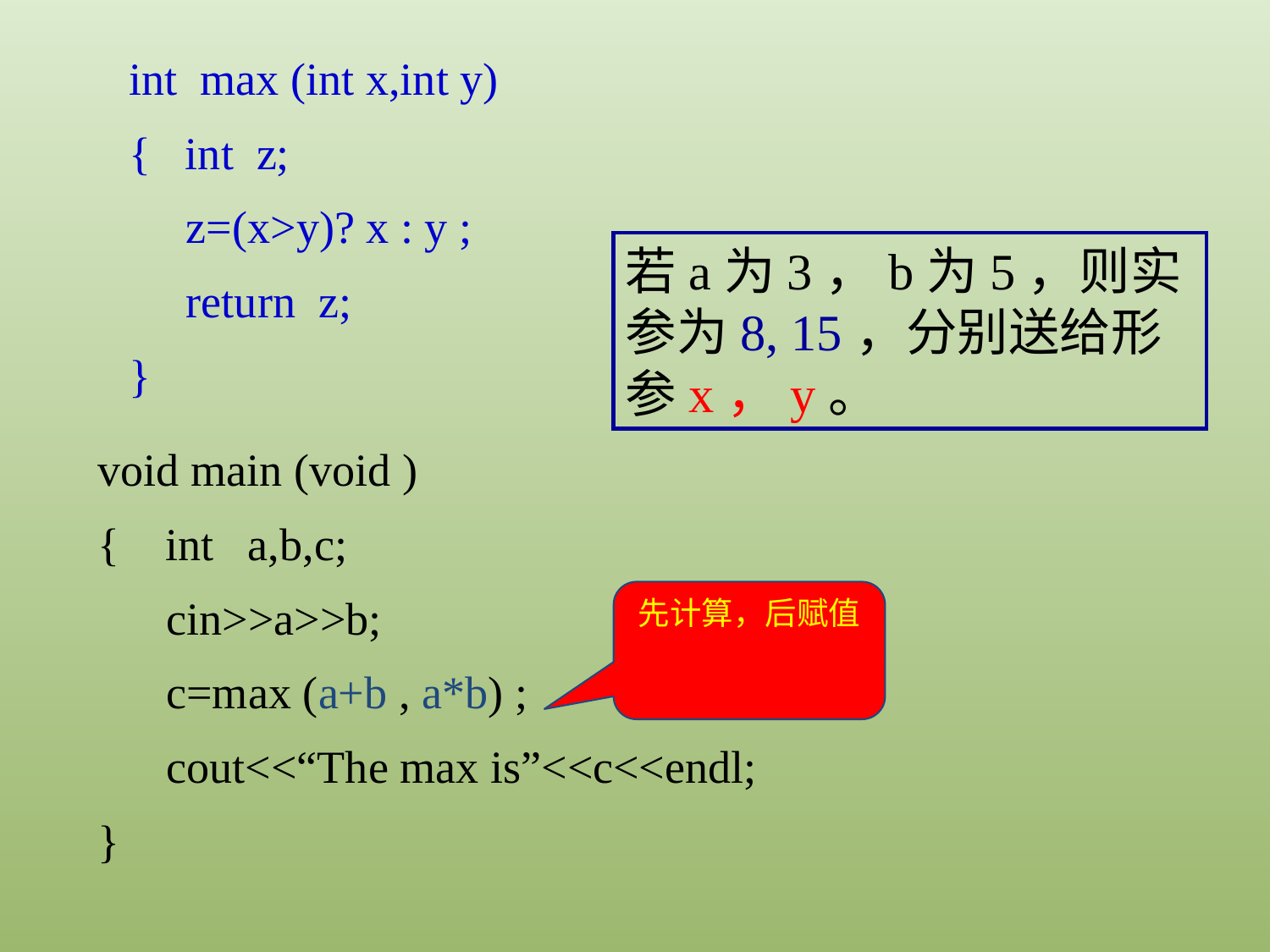

int  max (int x,int y)
{   int  z;
     z=(x>y)? x : y ;
     return  z;
}
若a为3，b为5，则实参为8, 15，分别送给形参x，y。
void main (void )
{    int   a,b,c;
      cin>>a>>b;
      c=max (a+b , a*b) ;
      cout<<“The max is”<<c<<endl;
}
先计算，后赋值
181